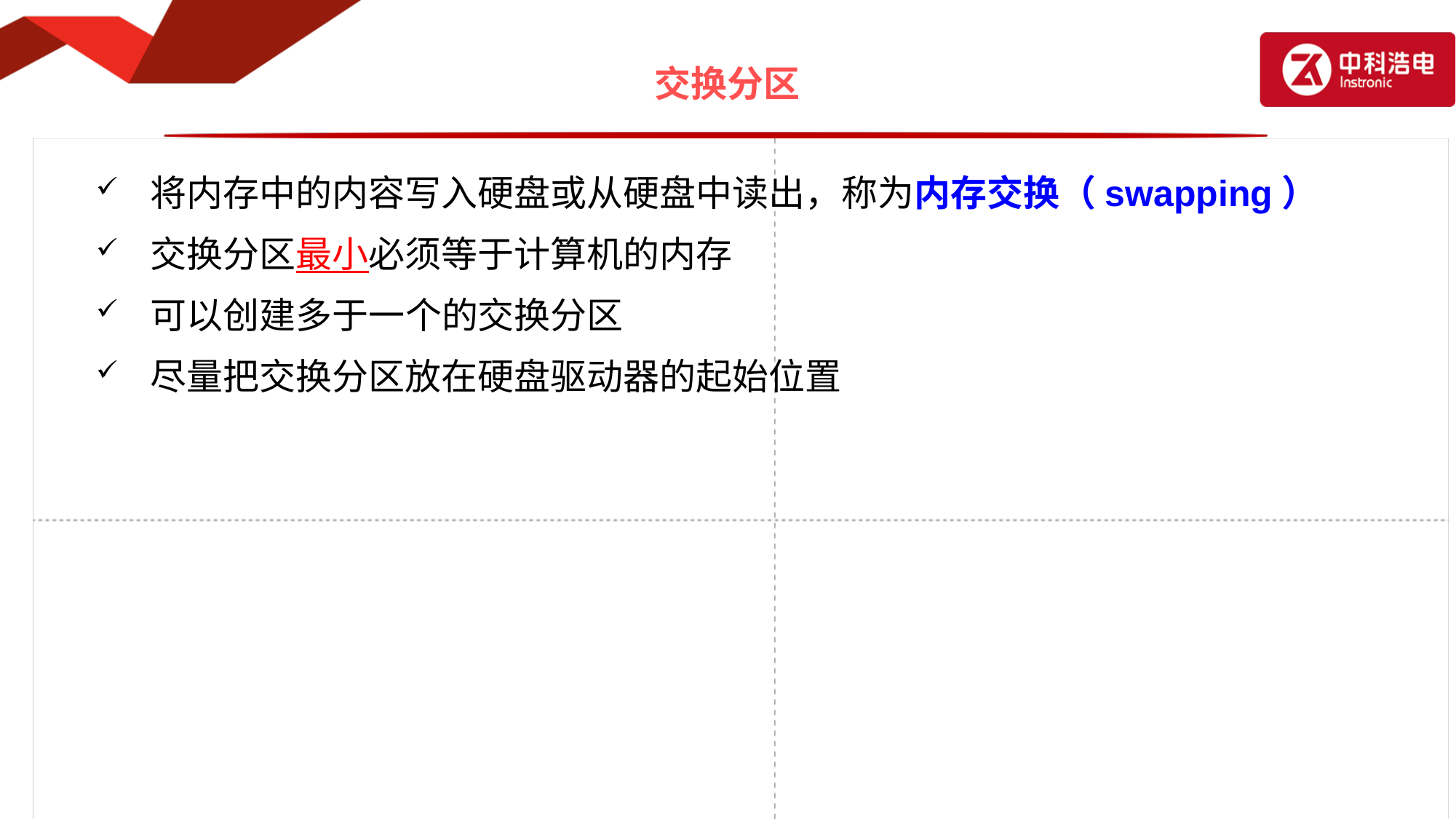

# 交换分区
将内存中的内容写入硬盘或从硬盘中读出，称为内存交换（swapping）
交换分区最小必须等于计算机的内存
可以创建多于一个的交换分区
尽量把交换分区放在硬盘驱动器的起始位置